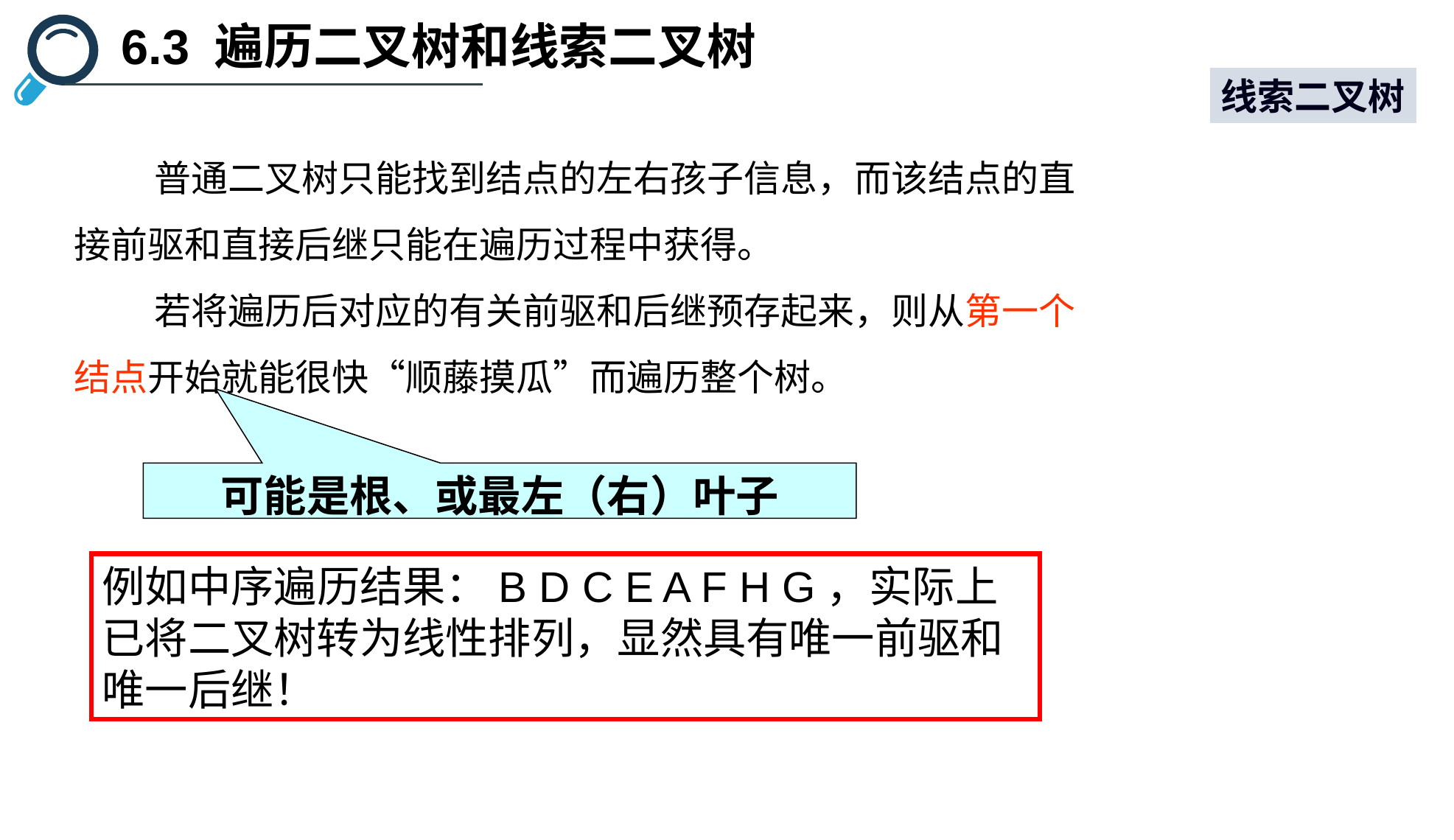

6.3 遍历二叉树和线索二叉树
线索二叉树
普通二叉树只能找到结点的左右孩子信息，而该结点的直接前驱和直接后继只能在遍历过程中获得。
若将遍历后对应的有关前驱和后继预存起来，则从第一个结点开始就能很快“顺藤摸瓜”而遍历整个树。
可能是根、或最左（右）叶子
例如中序遍历结果：B D C E A F H G，实际上已将二叉树转为线性排列，显然具有唯一前驱和唯一后继！